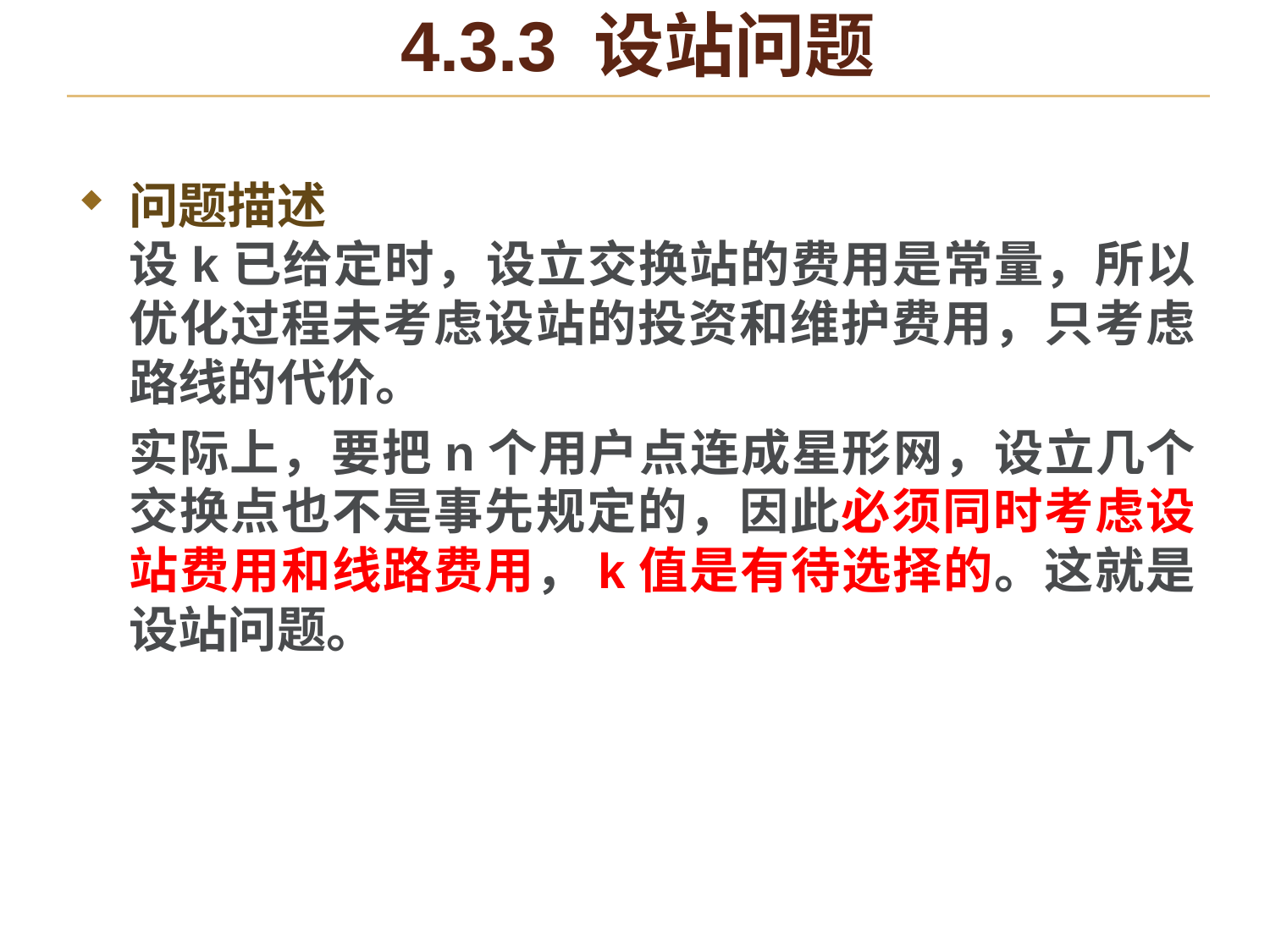

# 4.3.3 设站问题
问题描述
设k已给定时，设立交换站的费用是常量，所以优化过程未考虑设站的投资和维护费用，只考虑路线的代价。
实际上，要把n个用户点连成星形网，设立几个交换点也不是事先规定的，因此必须同时考虑设站费用和线路费用，k值是有待选择的。这就是设站问题。